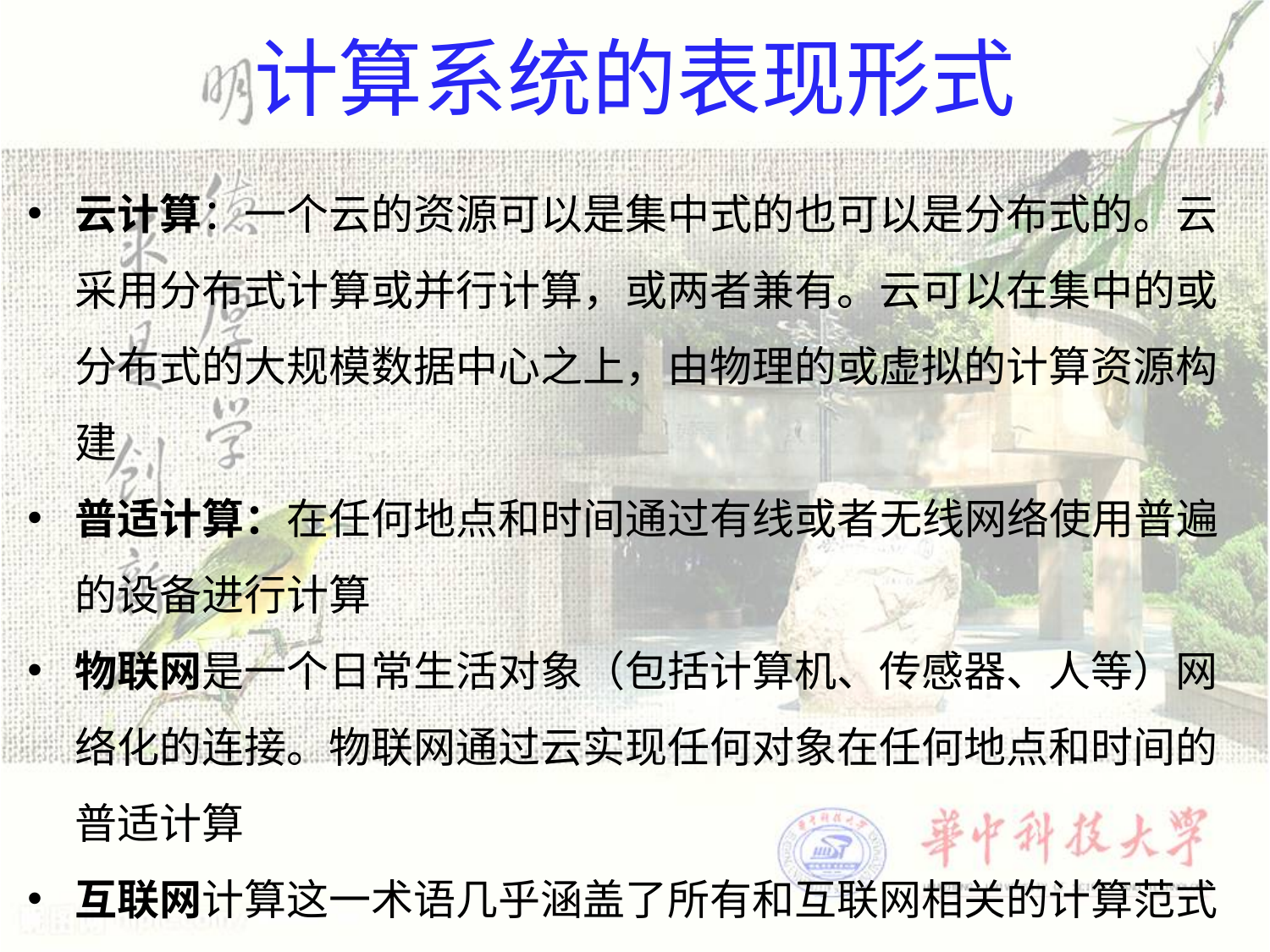

计算系统的表现形式
云计算：一个云的资源可以是集中式的也可以是分布式的。云采用分布式计算或并行计算，或两者兼有。云可以在集中的或分布式的大规模数据中心之上，由物理的或虚拟的计算资源构建
普适计算：在任何地点和时间通过有线或者无线网络使用普遍的设备进行计算
物联网是一个日常生活对象（包括计算机、传感器、人等）网络化的连接。物联网通过云实现任何对象在任何地点和时间的普适计算
互联网计算这一术语几乎涵盖了所有和互联网相关的计算范式